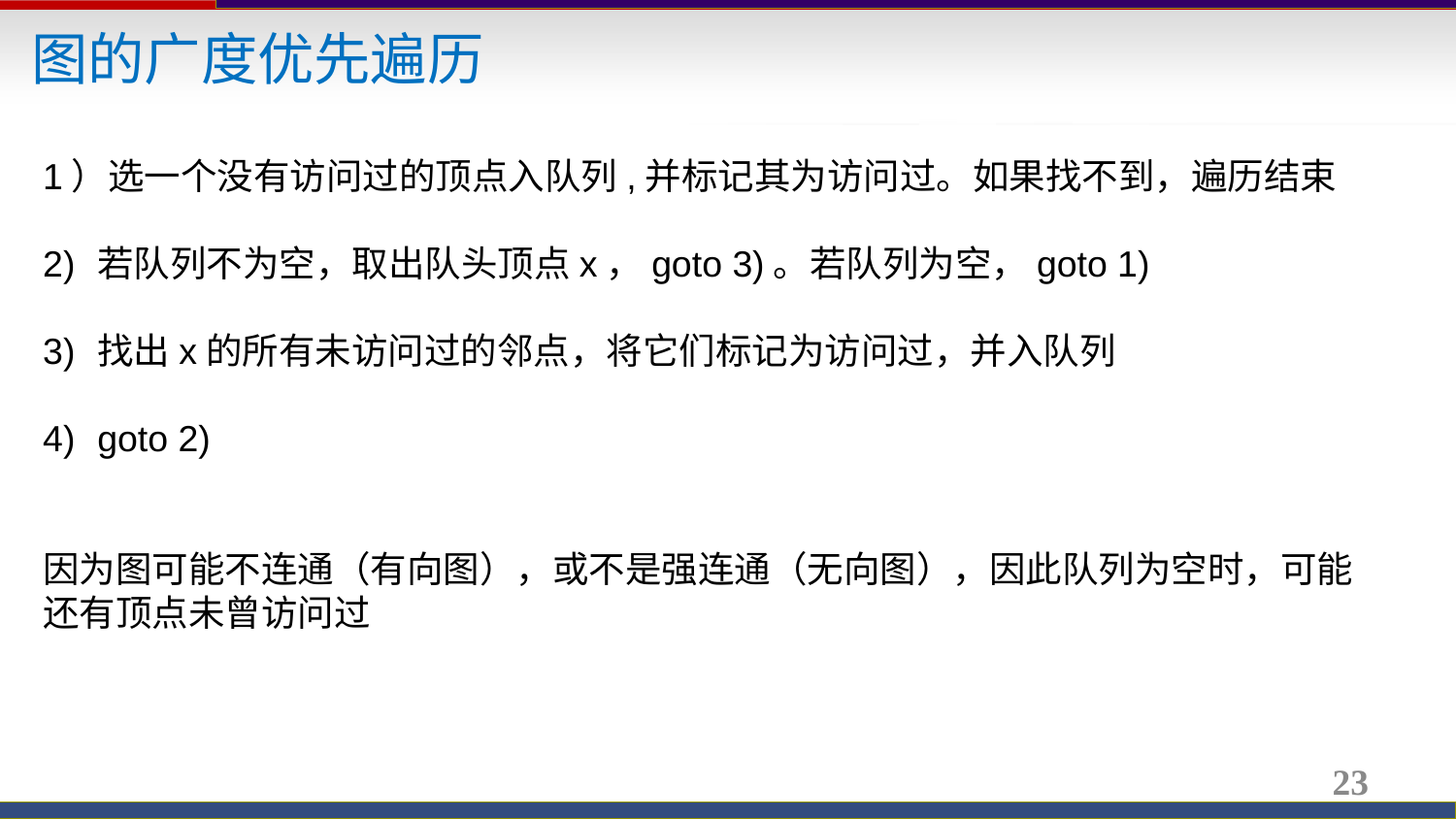

图的广度优先遍历
1）选一个没有访问过的顶点入队列,并标记其为访问过。如果找不到，遍历结束

若队列不为空，取出队头顶点x，goto 3)。若队列为空，goto 1)

找出x的所有未访问过的邻点，将它们标记为访问过，并入队列

goto 2)

因为图可能不连通（有向图），或不是强连通（无向图），因此队列为空时，可能还有顶点未曾访问过